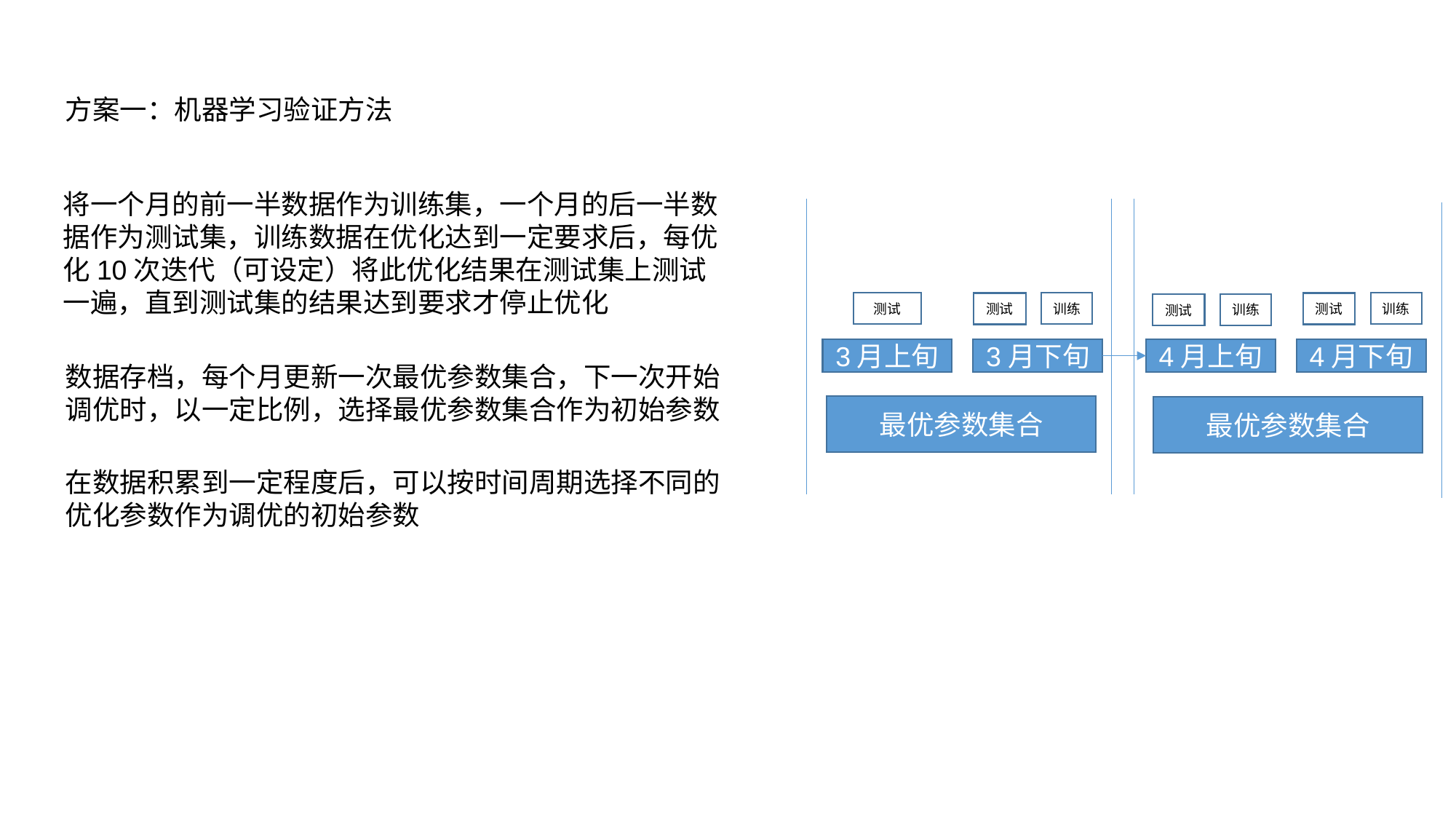

方案一：机器学习验证方法
将一个月的前一半数据作为训练集，一个月的后一半数据作为测试集，训练数据在优化达到一定要求后，每优化10次迭代（可设定）将此优化结果在测试集上测试一遍，直到测试集的结果达到要求才停止优化
测试
训练
训练
测试
测试
训练
测试
3月上旬
3月下旬
4月上旬
4月下旬
最优参数集合
最优参数集合
数据存档，每个月更新一次最优参数集合，下一次开始调优时，以一定比例，选择最优参数集合作为初始参数
在数据积累到一定程度后，可以按时间周期选择不同的优化参数作为调优的初始参数